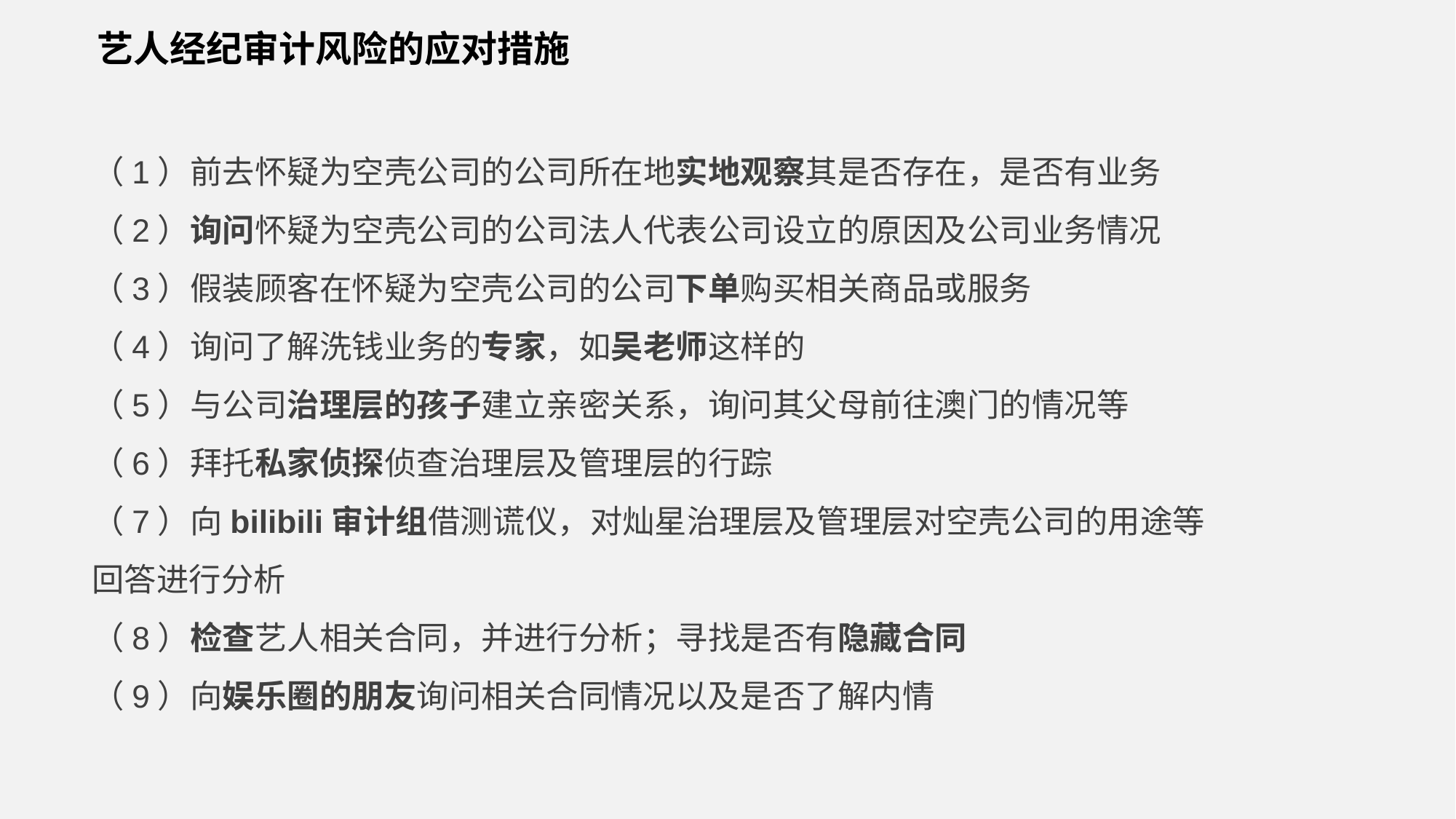

艺人经纪审计风险的应对措施
（1）前去怀疑为空壳公司的公司所在地实地观察其是否存在，是否有业务
（2）询问怀疑为空壳公司的公司法人代表公司设立的原因及公司业务情况
（3）假装顾客在怀疑为空壳公司的公司下单购买相关商品或服务
（4）询问了解洗钱业务的专家，如吴老师这样的
（5）与公司治理层的孩子建立亲密关系，询问其父母前往澳门的情况等
（6）拜托私家侦探侦查治理层及管理层的行踪
（7）向bilibili审计组借测谎仪，对灿星治理层及管理层对空壳公司的用途等回答进行分析
（8）检查艺人相关合同，并进行分析；寻找是否有隐藏合同
（9）向娱乐圈的朋友询问相关合同情况以及是否了解内情